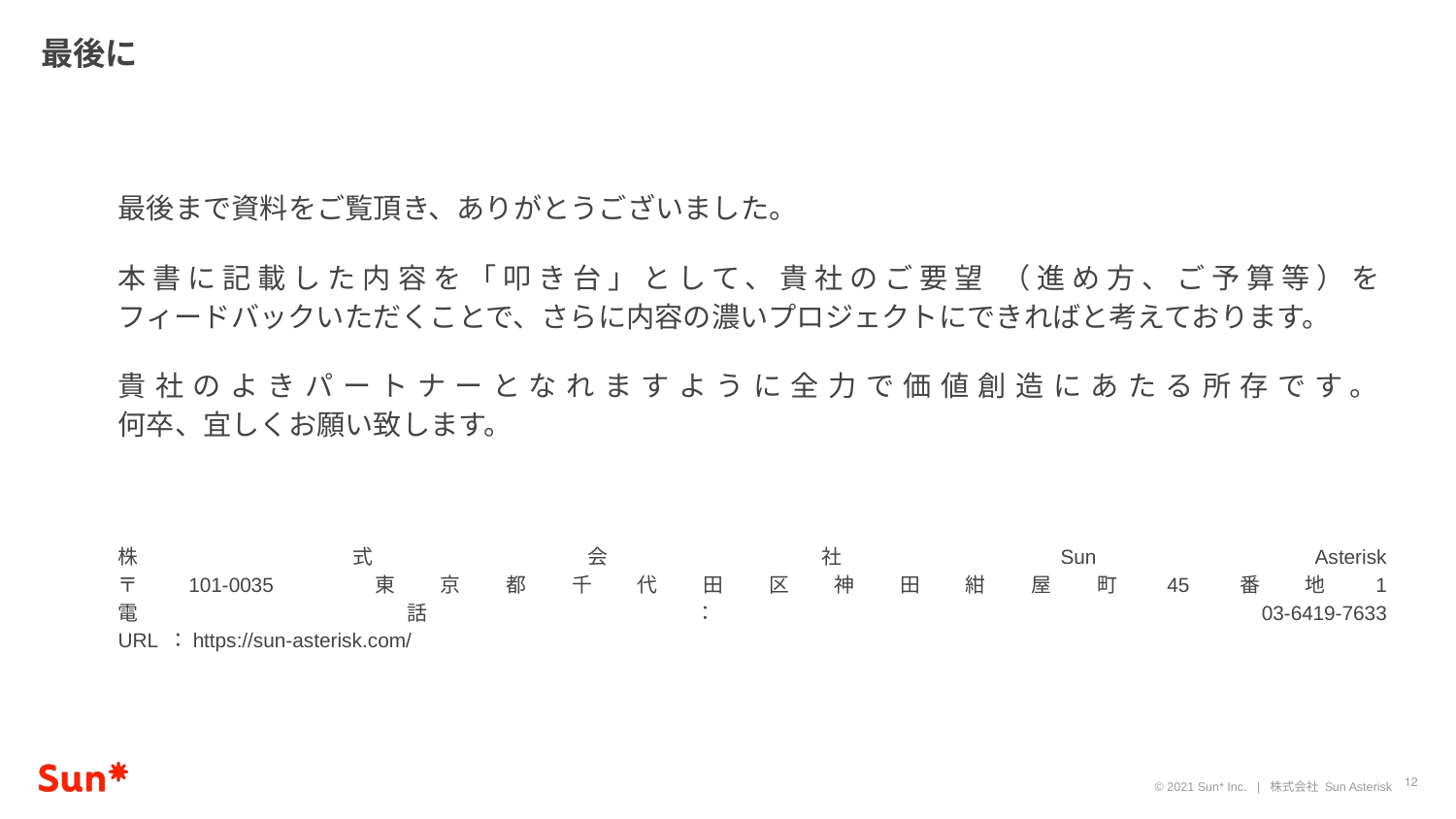

最後に
最後まで資料をご覧頂き、ありがとうございました。
本書に記載した内容を「叩き台」として、貴社のご要望 （進め方、ご予算等）を
フィードバックいただくことで、さらに内容の濃いプロジェクトにできればと考えております。
貴社のよきパートナーとなれますように全力で価値創造にあたる所存です。
何卒、宜しくお願い致します。

株式会社Sun Asterisk
〒101-0035 東京都千代田区神田紺屋町45番地1
電話： 03-6419-7633
URL ：https://sun-asterisk.com/